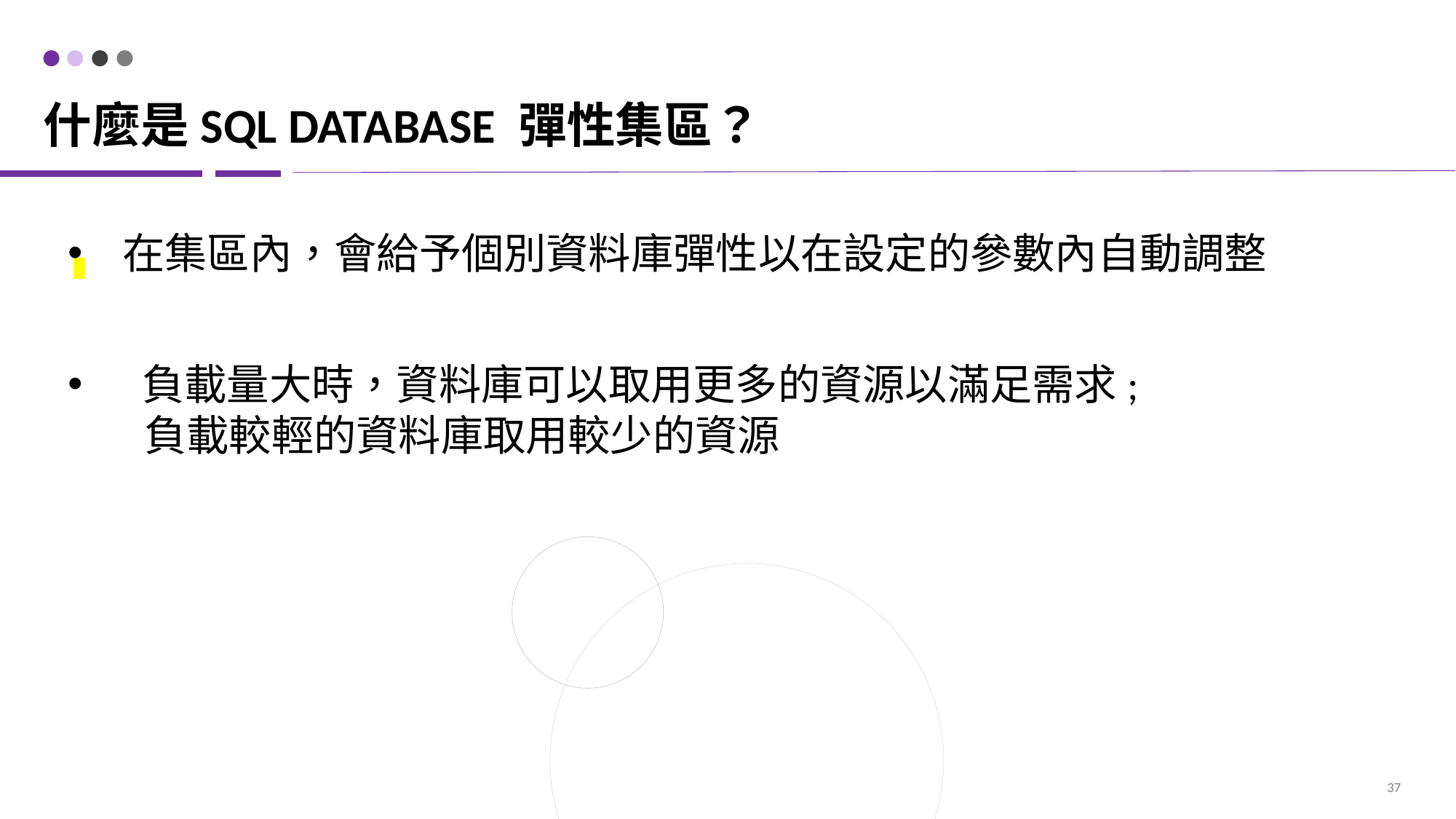

# 什麼是SQL Database 彈性集區？

在集區內，會給予個別資料庫彈性以在設定的參數內自動調整

 負載量大時，資料庫可以取用更多的資源以滿足需求;
       負載較輕的資料庫取用較少的資源

37